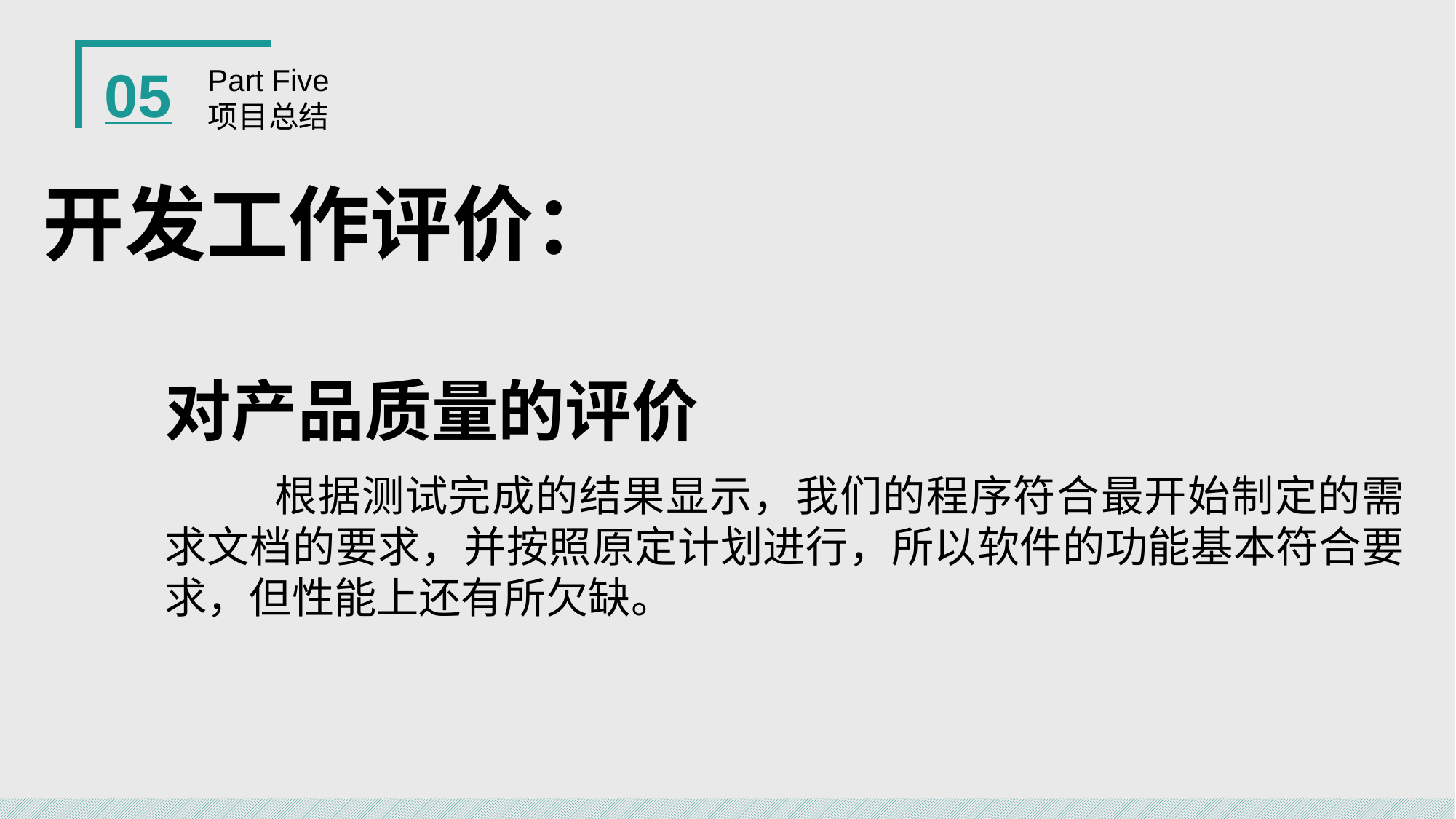

05
Part Five
项目总结
开发工作评价：
对产品质量的评价
	根据测试完成的结果显示，我们的程序符合最开始制定的需求文档的要求，并按照原定计划进行，所以软件的功能基本符合要求，但性能上还有所欠缺。